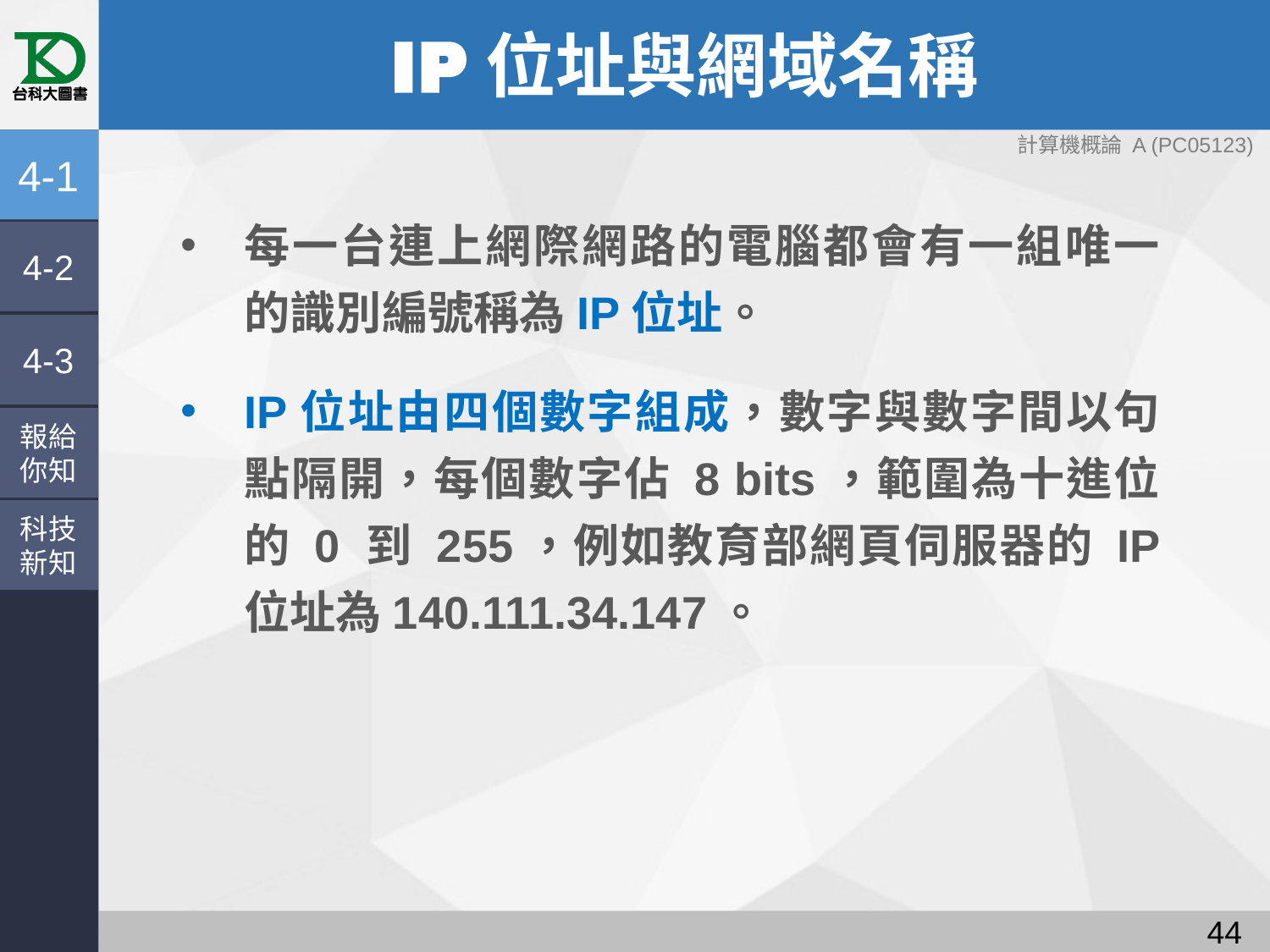

# IP位址與網域名稱
4-1
每一台連上網際網路的電腦都會有一組唯一的識別編號稱為IP位址。
IP位址由四個數字組成，數字與數字間以句點隔開，每個數字佔 8 bits，範圍為十進位的 0 到 255，例如教育部網頁伺服器的 IP 位址為140.111.34.147。
4-2
4-3
報給
你知
科技
新知
44